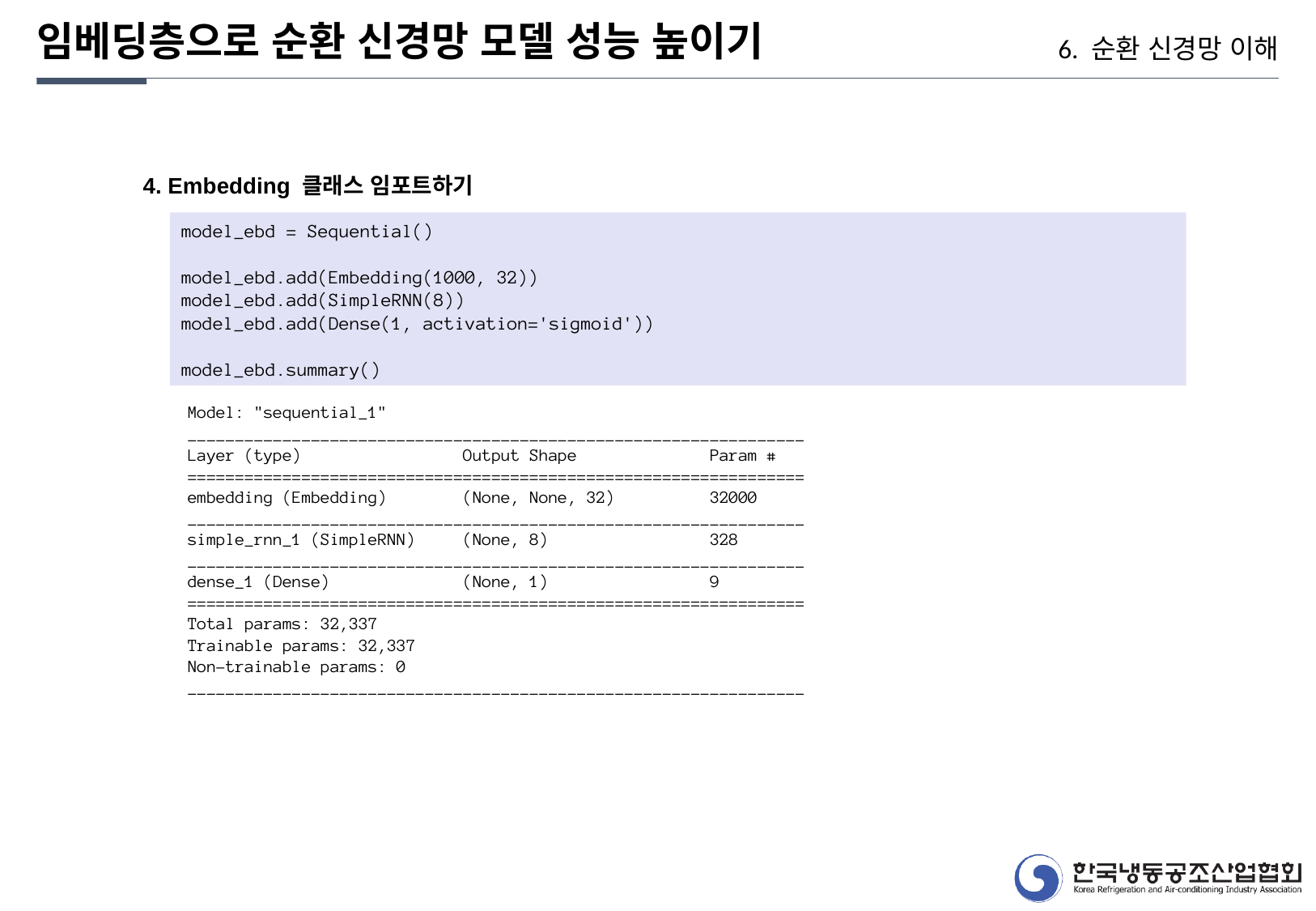

임베딩층으로 순환 신경망 모델 성능 높이기
6. 순환 신경망 이해
4. Embedding 클래스 임포트하기
model_ebd = Sequential()

model_ebd.add(Embedding(1000, 32))
model_ebd.add(SimpleRNN(8))
model_ebd.add(Dense(1, activation='sigmoid'))

model_ebd.summary()
Model: "sequential_1"
_________________________________________________________________
Layer (type)                 Output Shape              Param #
=================================================================
embedding (Embedding)        (None, None, 32)          32000
_________________________________________________________________
simple_rnn_1 (SimpleRNN)     (None, 8)                 328
_________________________________________________________________
dense_1 (Dense)              (None, 1)                 9
=================================================================
Total params: 32,337
Trainable params: 32,337
Non-trainable params: 0
_________________________________________________________________